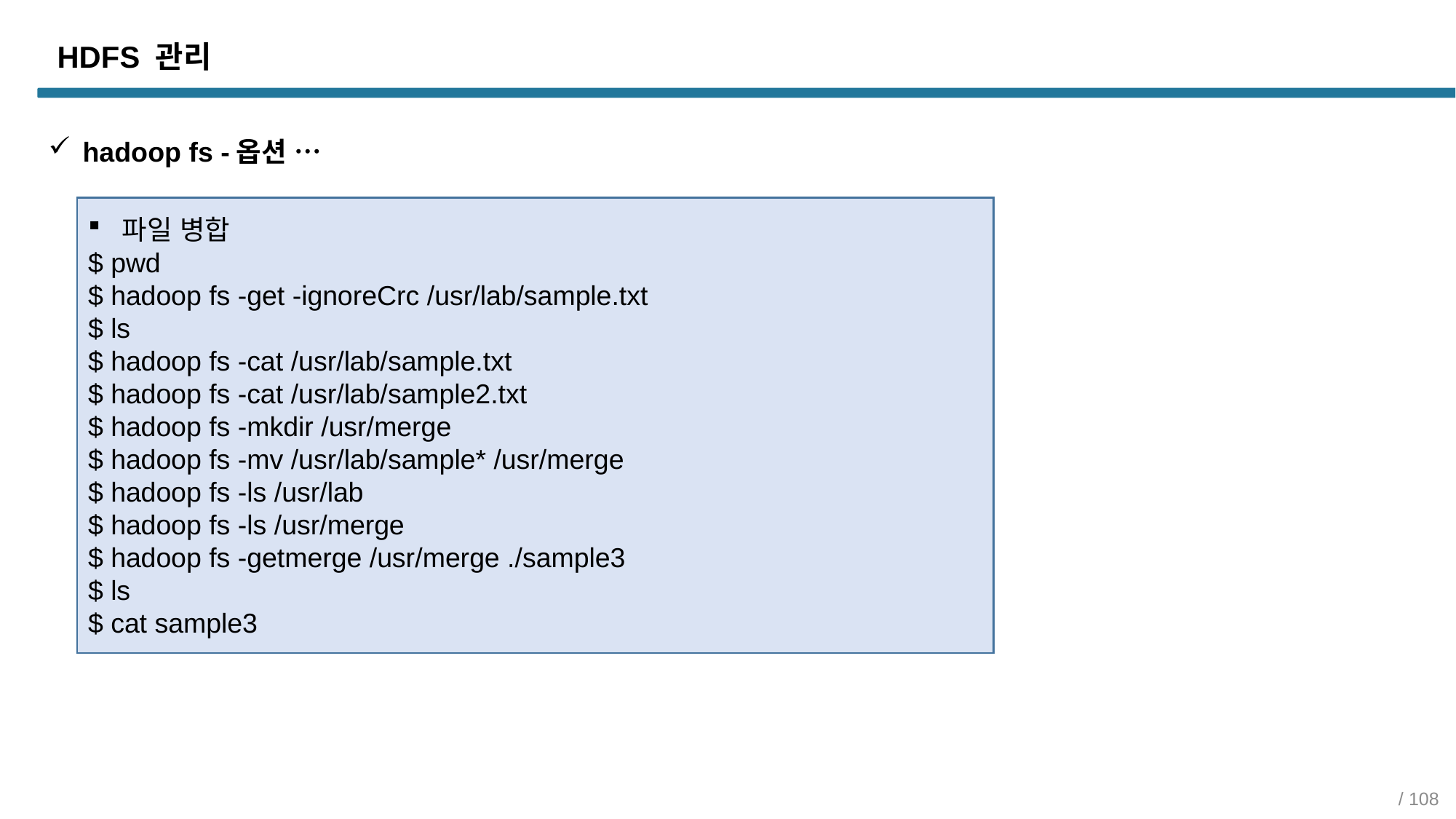

HDFS 관리
hadoop fs -옵션 …
파일 병합
$ pwd
$ hadoop fs -get -ignoreCrc /usr/lab/sample.txt
$ ls
$ hadoop fs -cat /usr/lab/sample.txt
$ hadoop fs -cat /usr/lab/sample2.txt
$ hadoop fs -mkdir /usr/merge
$ hadoop fs -mv /usr/lab/sample* /usr/merge
$ hadoop fs -ls /usr/lab
$ hadoop fs -ls /usr/merge
$ hadoop fs -getmerge /usr/merge ./sample3
$ ls
$ cat sample3
/ 108